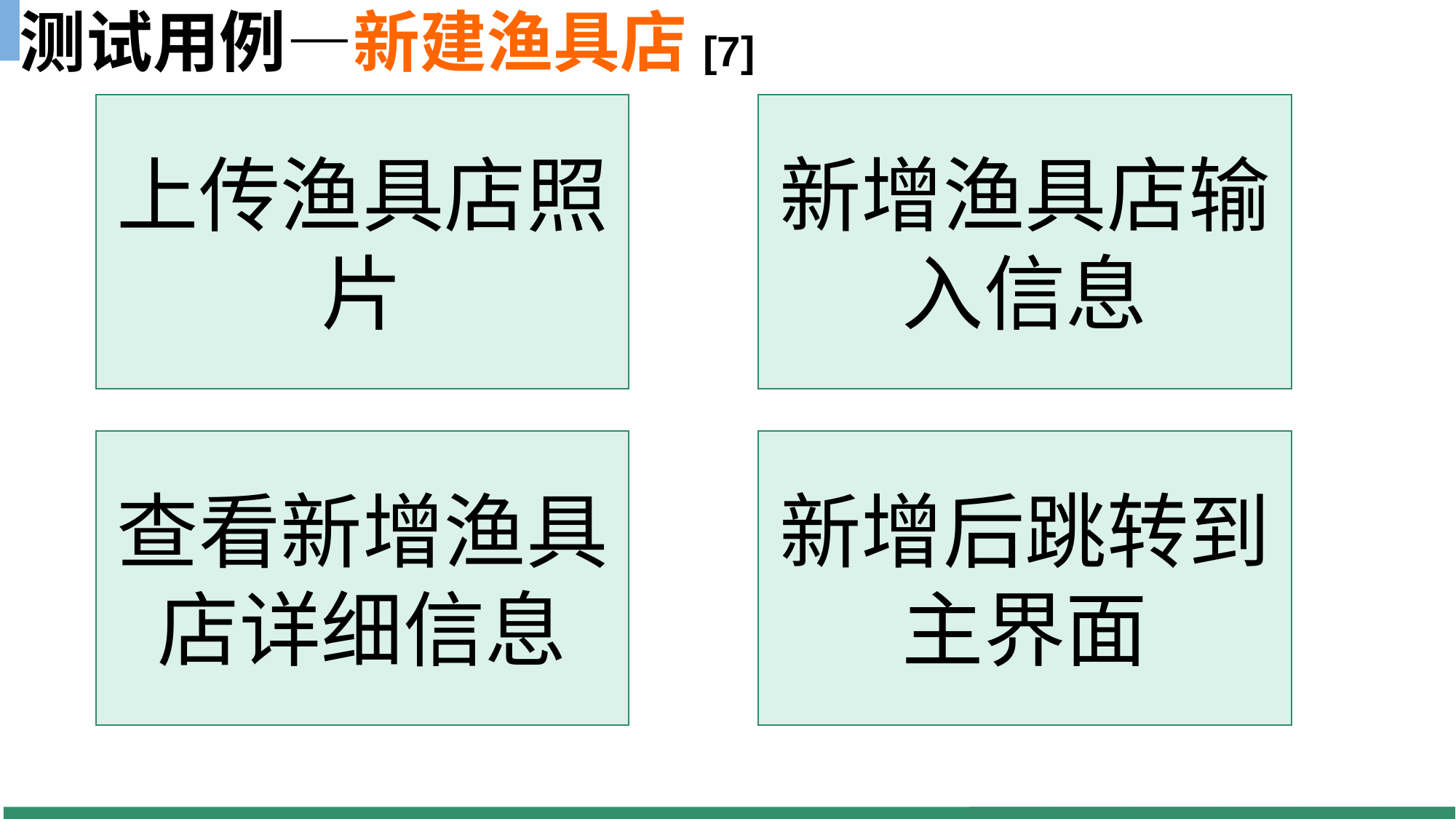

测试用例—新建渔具店[7]
新增渔具店输入信息
上传渔具店照片
查看新增渔具店详细信息
新增后跳转到主界面